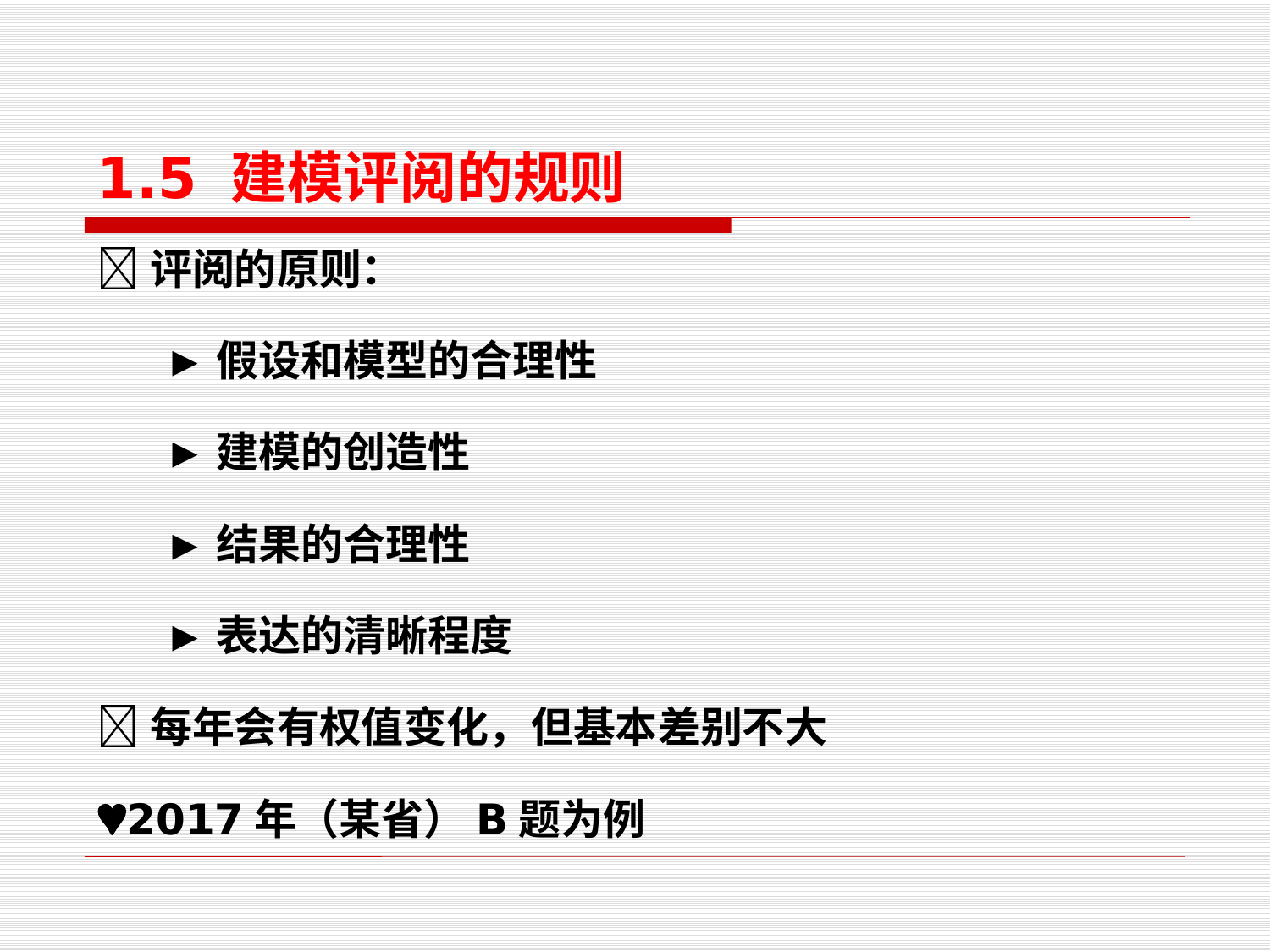

1.5 建模评阅的规则
♥评阅的原则：
       ►假设和模型的合理性
       ►建模的创造性
       ►结果的合理性
       ►表达的清晰程度
♥每年会有权值变化，但基本差别不大
♥2017年（某省）B题为例